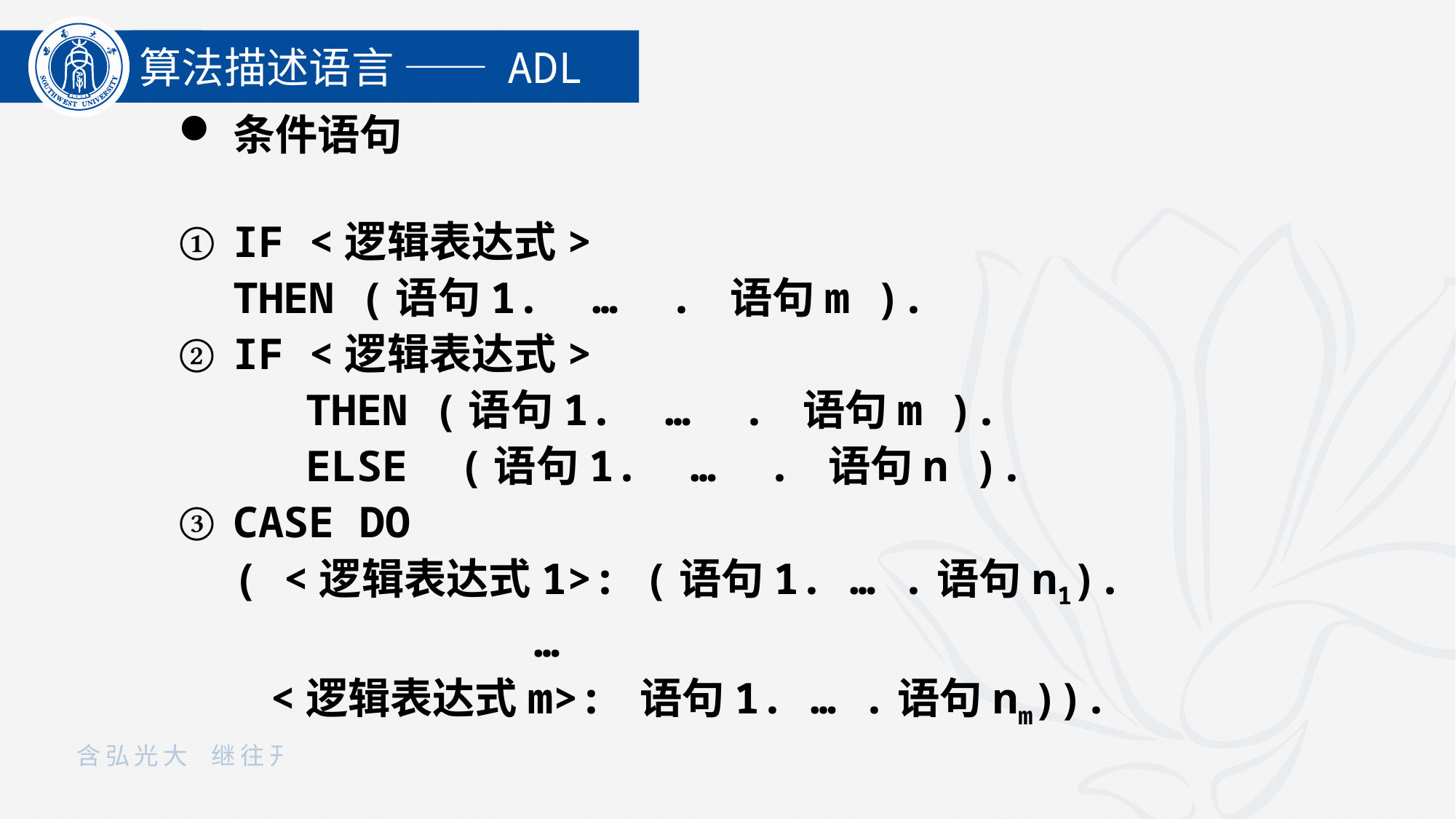

算法描述语言 —— ADL
条件语句

IF <逻辑表达式>
THEN (语句1.  …  . 语句m ).
IF <逻辑表达式>
     THEN (语句1.  …  . 语句m ).
     ELSE  (语句1.  …  . 语句n ).
CASE DO
( <逻辑表达式1>: (语句1. … .语句n1).
              …
  　 <逻辑表达式m>: 语句1. … .语句nm)).